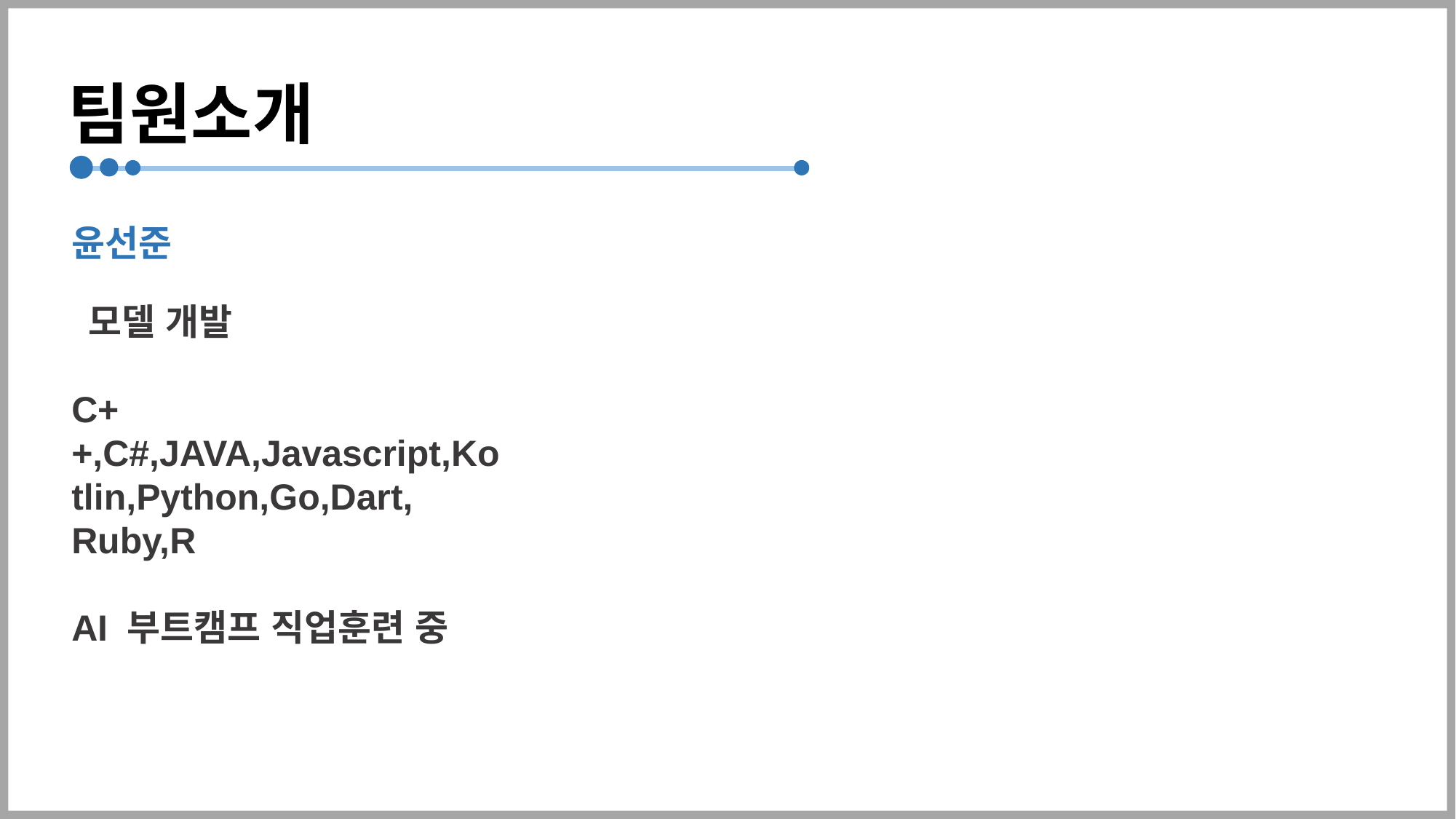

# 팀원소개
윤선준
 모델 개발
C++,C#,JAVA,Javascript,Kotlin,Python,Go,Dart,
Ruby,R
AI 부트캠프 직업훈련 중